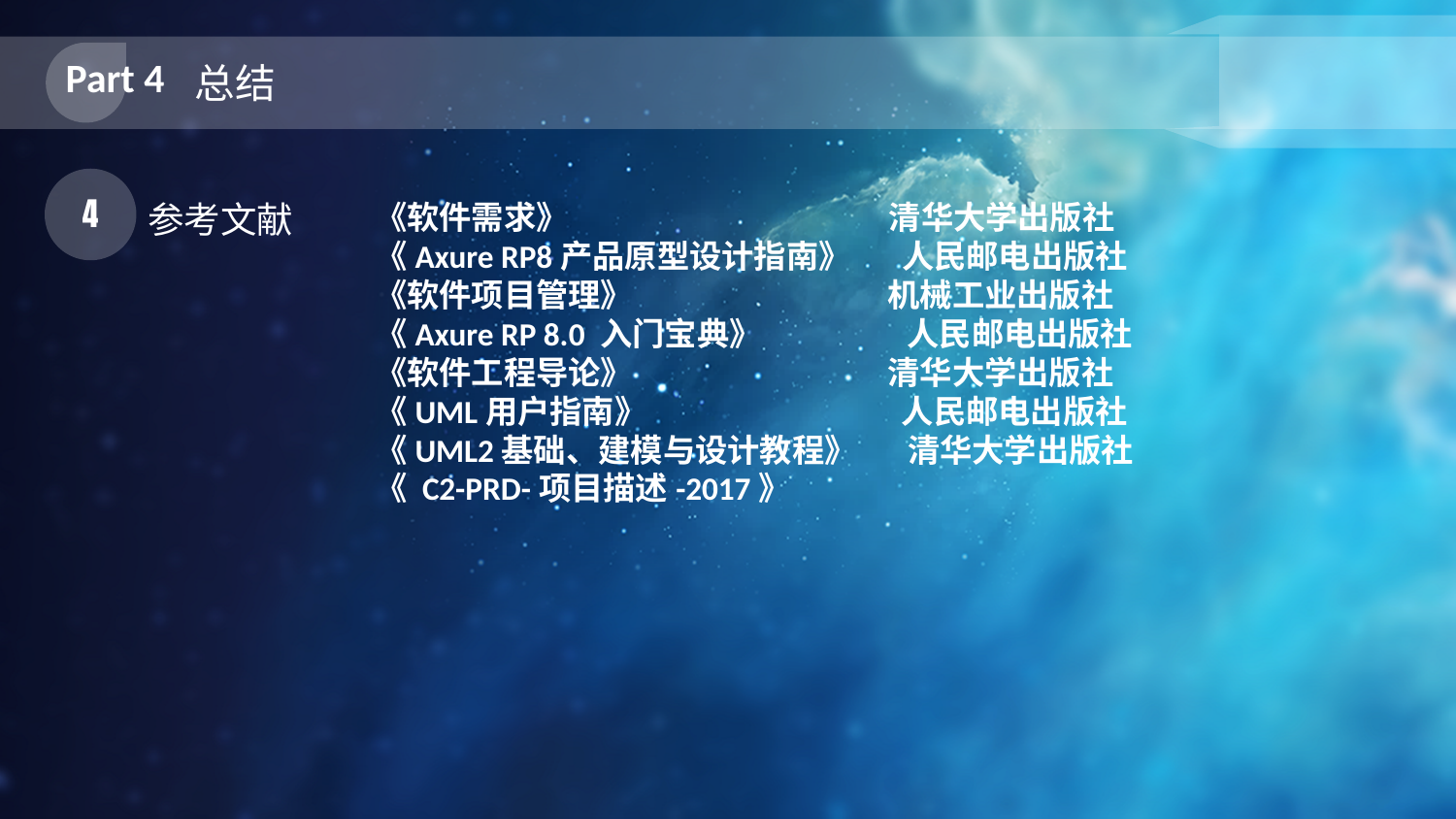

Part 4
总结
4
参考文献
《软件需求》                                            清华大学出版社
《Axure RP8产品原型设计指南》       人民邮电出版社
《软件项目管理》                                   机械工业出版社
《Axure RP 8.0 入门宝典》                    人民邮电出版社
《软件工程导论》                                   清华大学出版社
《UML用户指南》                                   人民邮电出版社
《UML2基础、建模与设计教程》       清华大学出版社
《 C2-PRD-项目描述-2017》